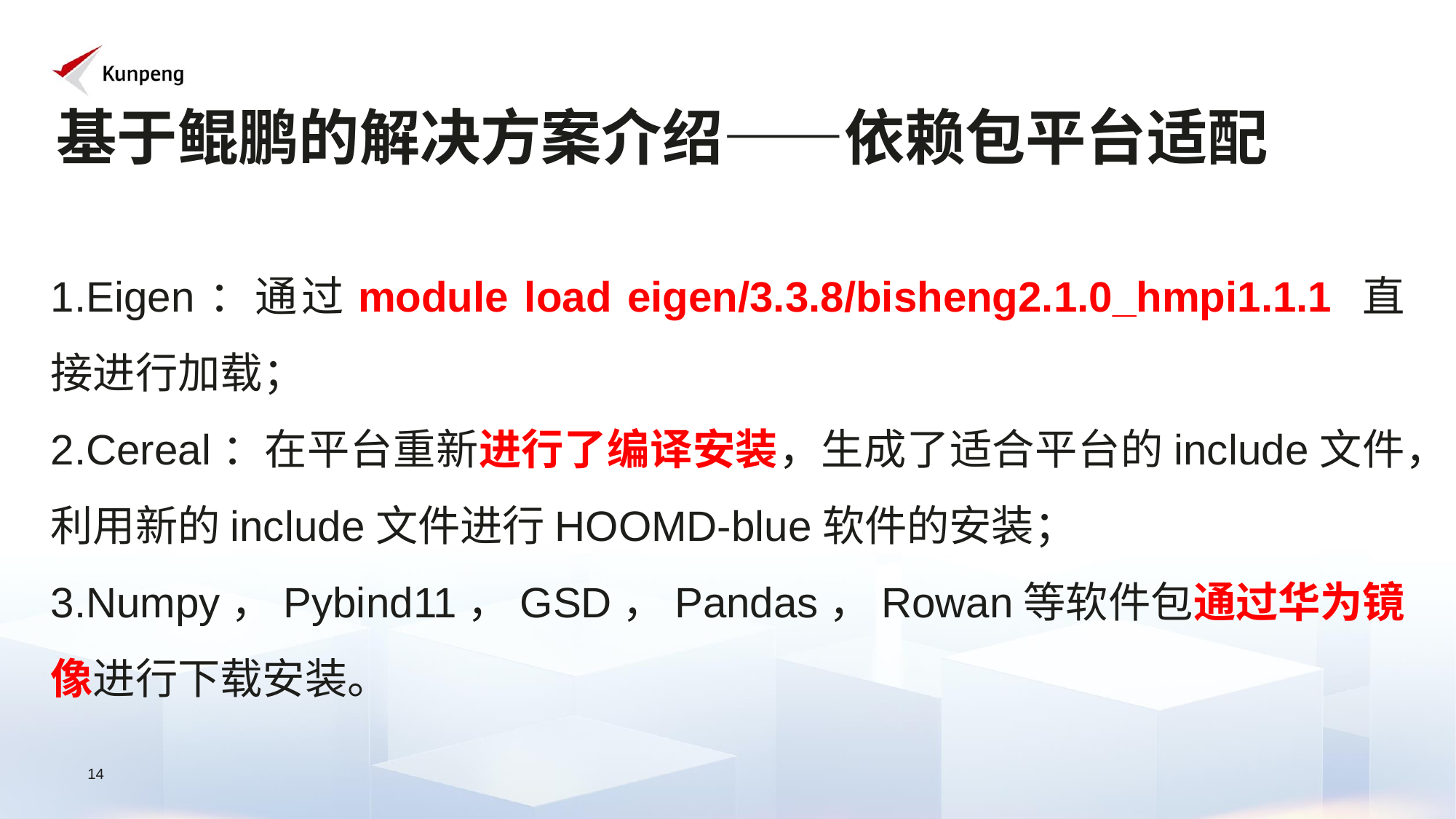

基于鲲鹏的解决方案介绍——依赖包平台适配
1.Eigen：通过module load eigen/3.3.8/bisheng2.1.0_hmpi1.1.1 直接进行加载；
2.Cereal：在平台重新进行了编译安装，生成了适合平台的include文件，利用新的include文件进行HOOMD-blue软件的安装；
3.Numpy，Pybind11，GSD，Pandas，Rowan等软件包通过华为镜像进行下载安装。